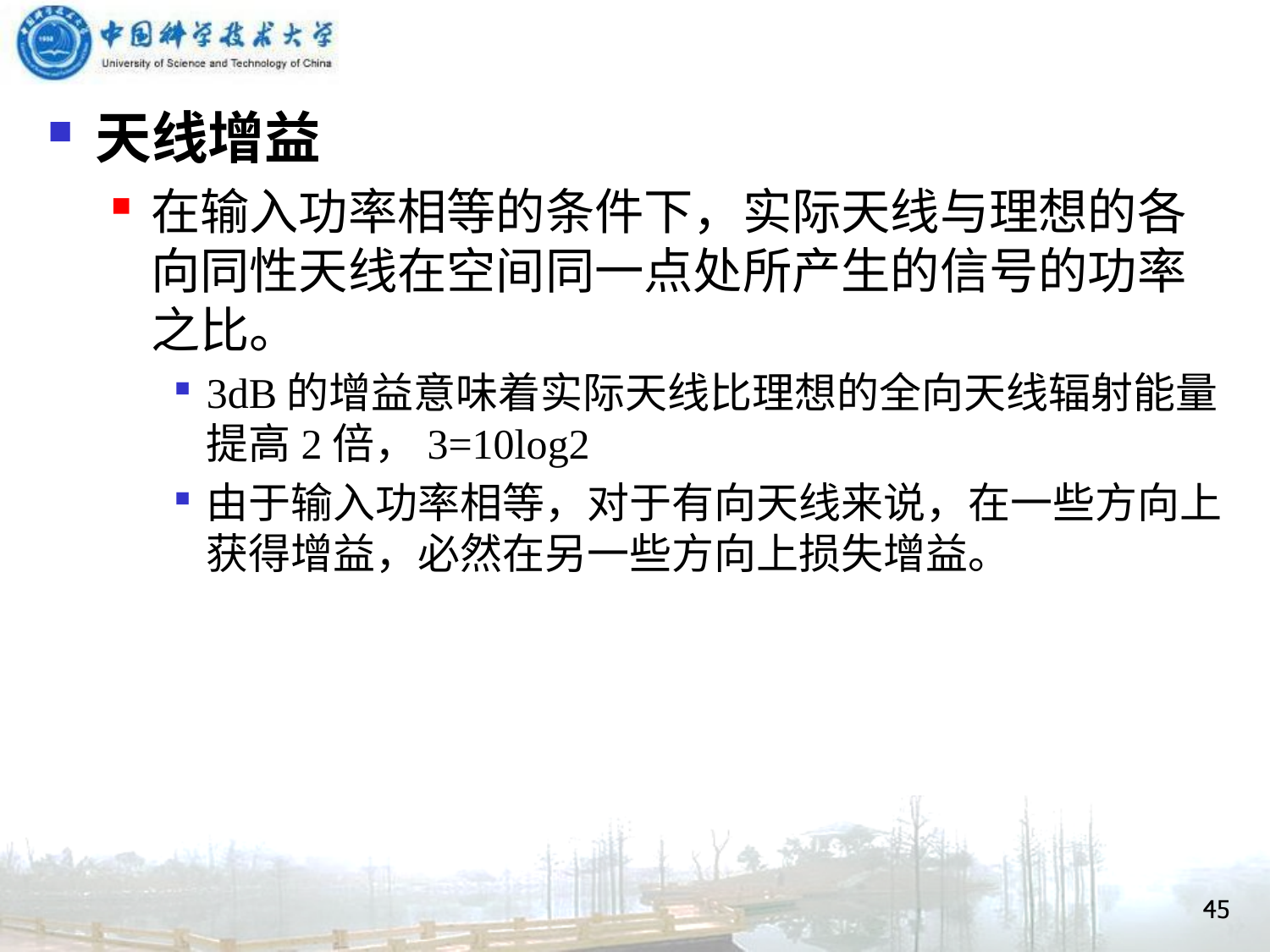

天线增益
在输入功率相等的条件下，实际天线与理想的各向同性天线在空间同一点处所产生的信号的功率之比。
3dB的增益意味着实际天线比理想的全向天线辐射能量提高2倍，3=10log2
由于输入功率相等，对于有向天线来说，在一些方向上获得增益，必然在另一些方向上损失增益。
45